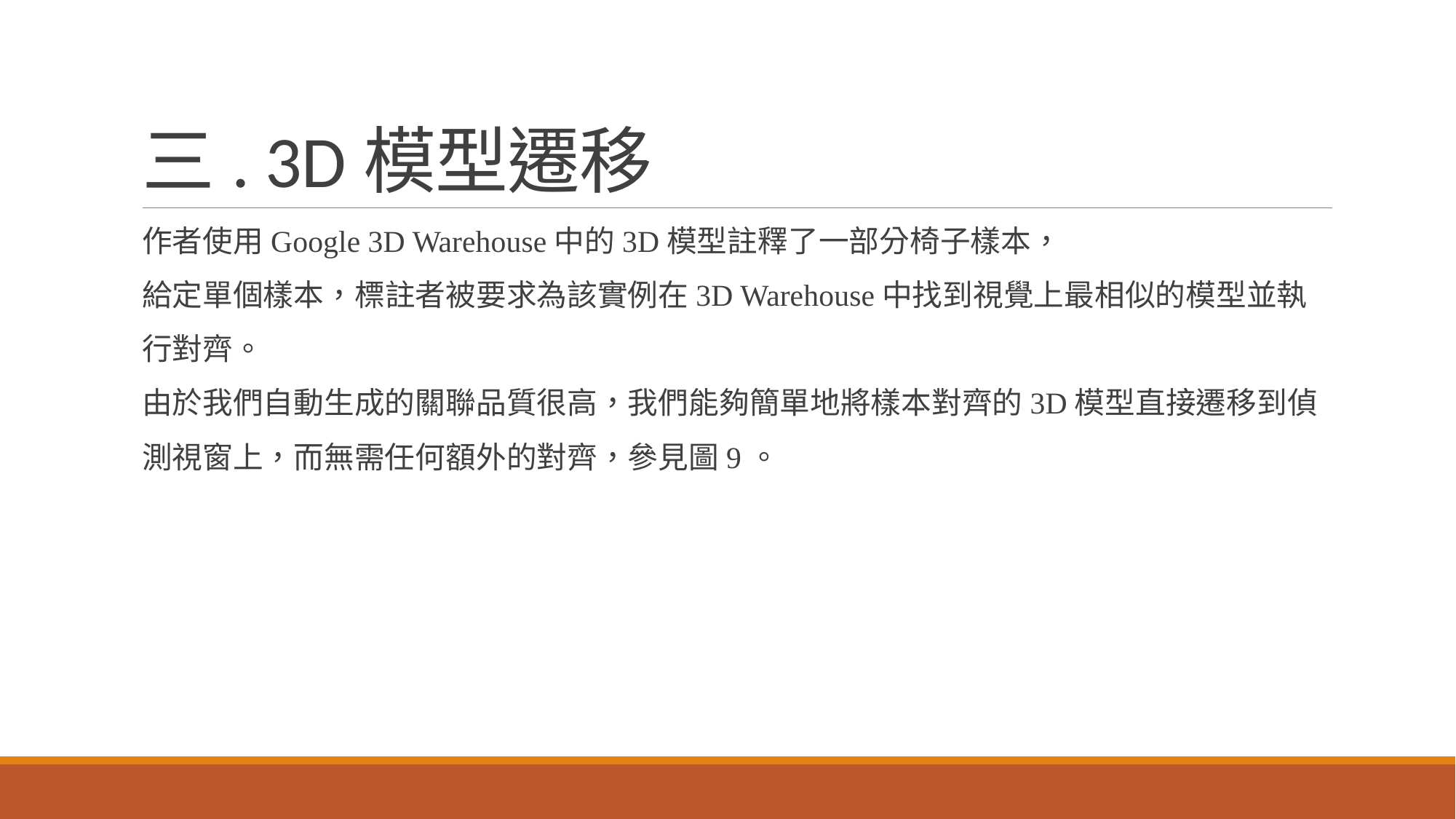

# 三. 3D模型遷移
作者使用Google 3D Warehouse中的3D模型註釋了一部分椅子樣本，
給定單個樣本，標註者被要求為該實例在3D Warehouse中找到視覺上最相似的模型並執
行對齊。
由於我們自動生成的關聯品質很高，我們能夠簡單地將樣本對齊的3D模型直接遷移到偵
測視窗上，而無需任何額外的對齊，參見圖9。